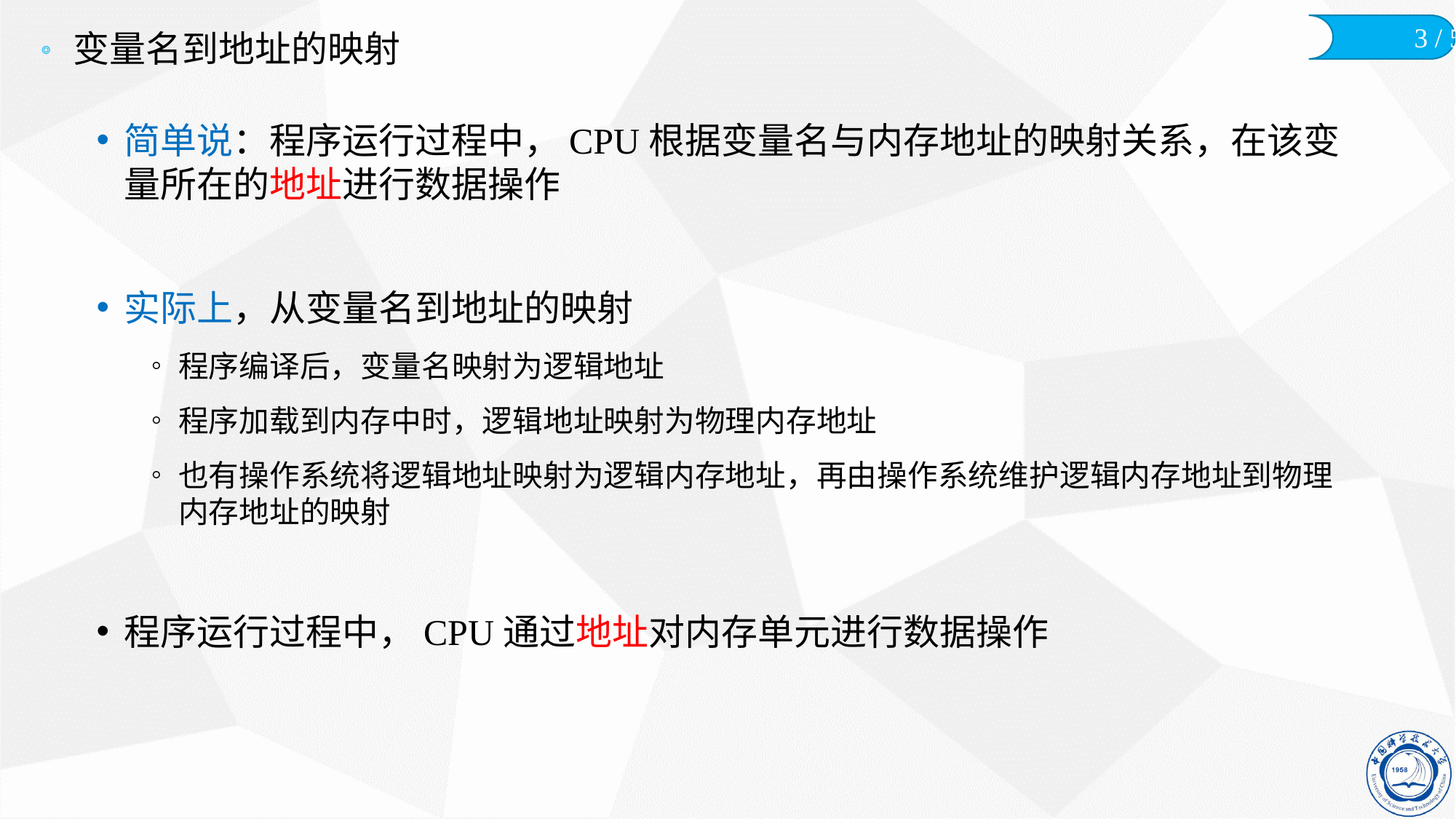

# 变量名到地址的映射
简单说：程序运行过程中，CPU根据变量名与内存地址的映射关系，在该变量所在的地址进行数据操作

实际上，从变量名到地址的映射
程序编译后，变量名映射为逻辑地址
程序加载到内存中时，逻辑地址映射为物理内存地址
也有操作系统将逻辑地址映射为逻辑内存地址，再由操作系统维护逻辑内存地址到物理内存地址的映射

程序运行过程中，CPU通过地址对内存单元进行数据操作